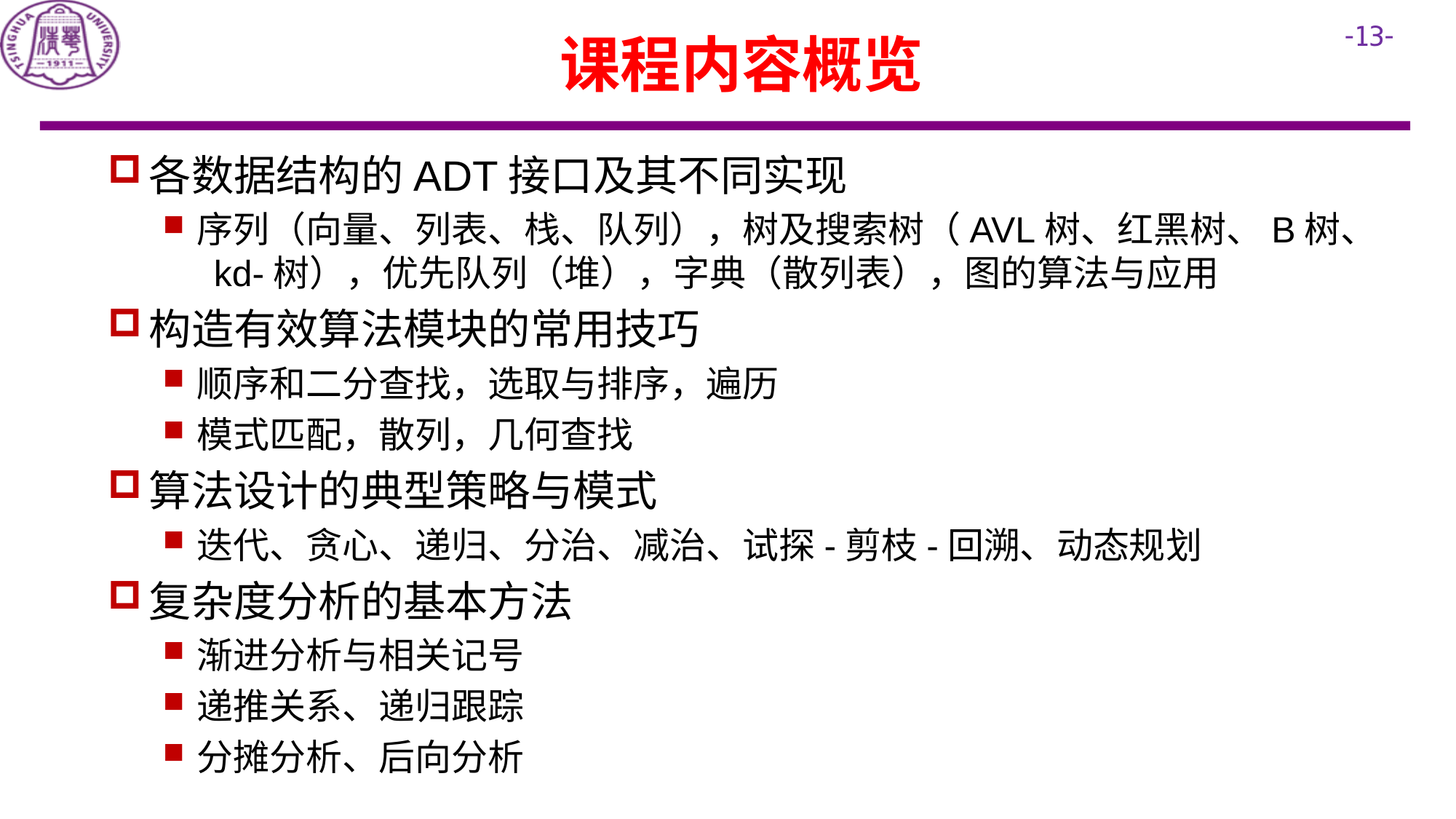

# 课程内容概览
各数据结构的ADT接口及其不同实现
序列（向量、列表、栈、队列），树及搜索树（AVL树、红黑树、B树、 kd-树），优先队列（堆），字典（散列表），图的算法与应用
构造有效算法模块的常用技巧
顺序和二分查找，选取与排序，遍历
模式匹配，散列，几何查找
算法设计的典型策略与模式
迭代、贪心、递归、分治、减治、试探-剪枝-回溯、动态规划
复杂度分析的基本方法
渐进分析与相关记号
递推关系、递归跟踪
分摊分析、后向分析